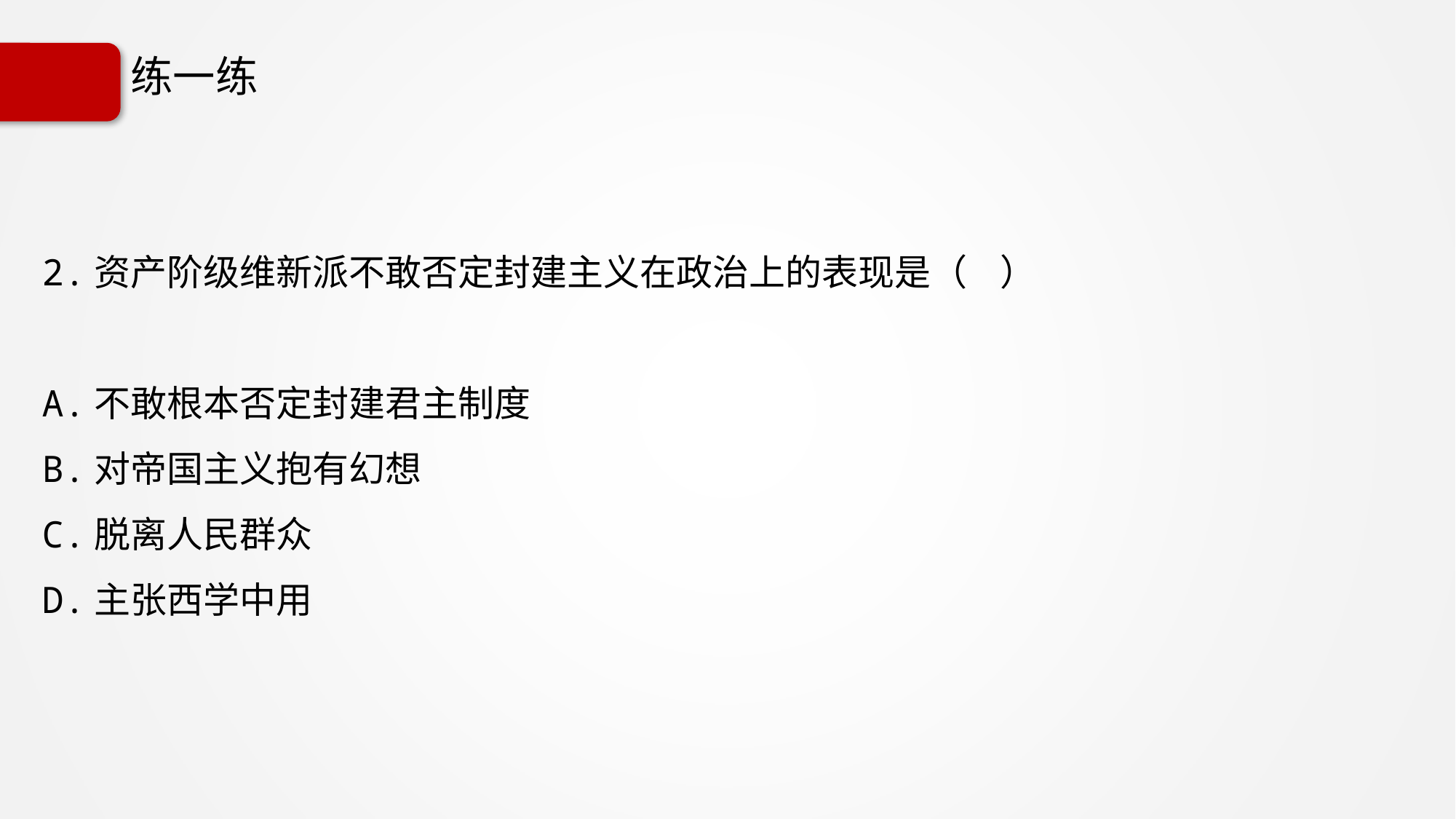

# 练一练
2.资产阶级维新派不敢否定封建主义在政治上的表现是（    ）
A.不敢根本否定封建君主制度
B.对帝国主义抱有幻想
C.脱离人民群众
D.主张西学中用